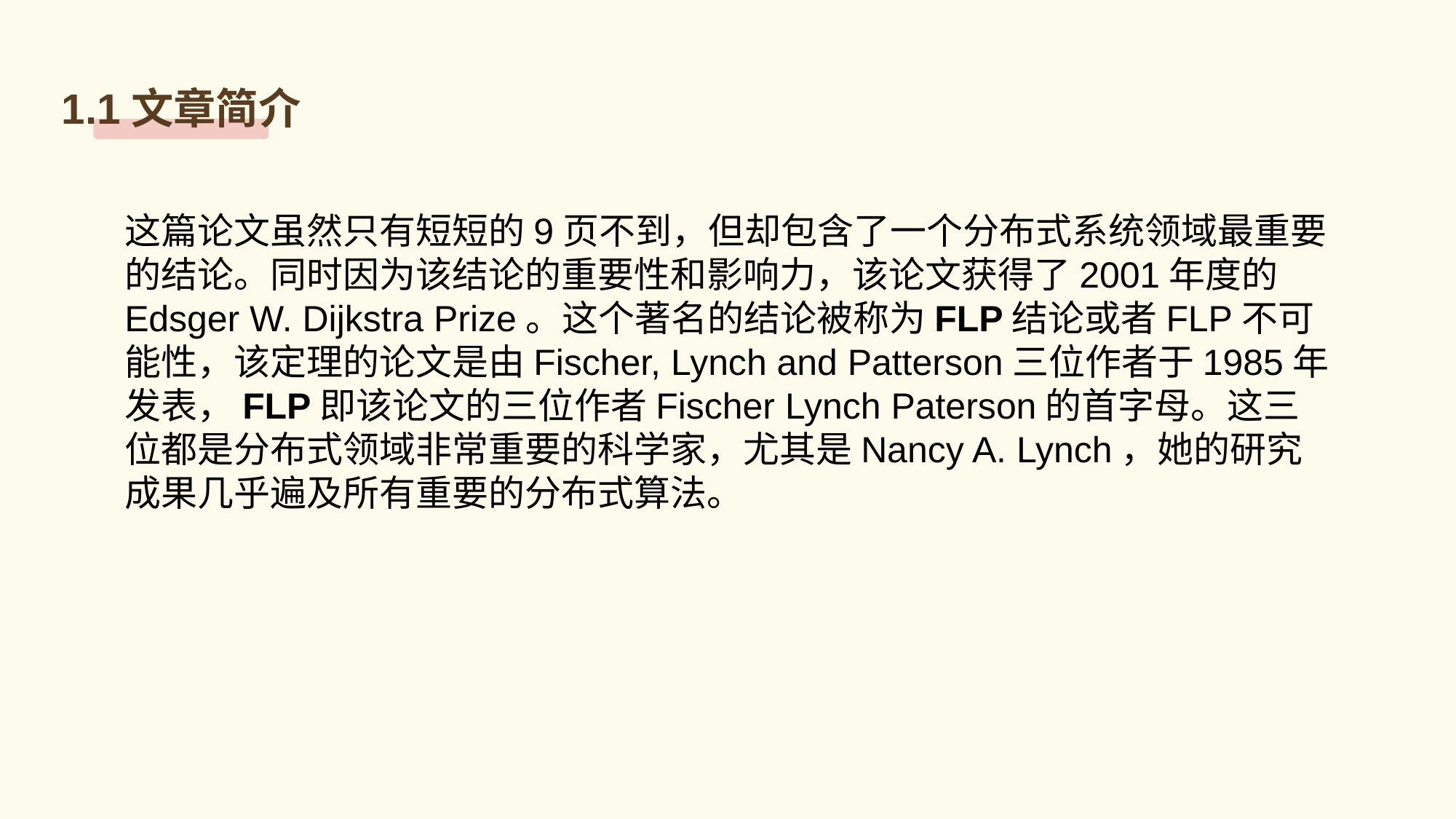

1.1文章简介

这篇论文虽然只有短短的9页不到，但却包含了一个分布式系统领域最重要的结论。同时因为该结论的重要性和影响力，该论文获得了2001年度的Edsger W. Dijkstra Prize。这个著名的结论被称为FLP结论或者FLP不可能性，该定理的论文是由Fischer, Lynch and Patterson三位作者于1985年发表，FLP即该论文的三位作者Fischer Lynch Paterson的首字母。这三位都是分布式领域非常重要的科学家，尤其是Nancy A. Lynch，她的研究成果几乎遍及所有重要的分布式算法。